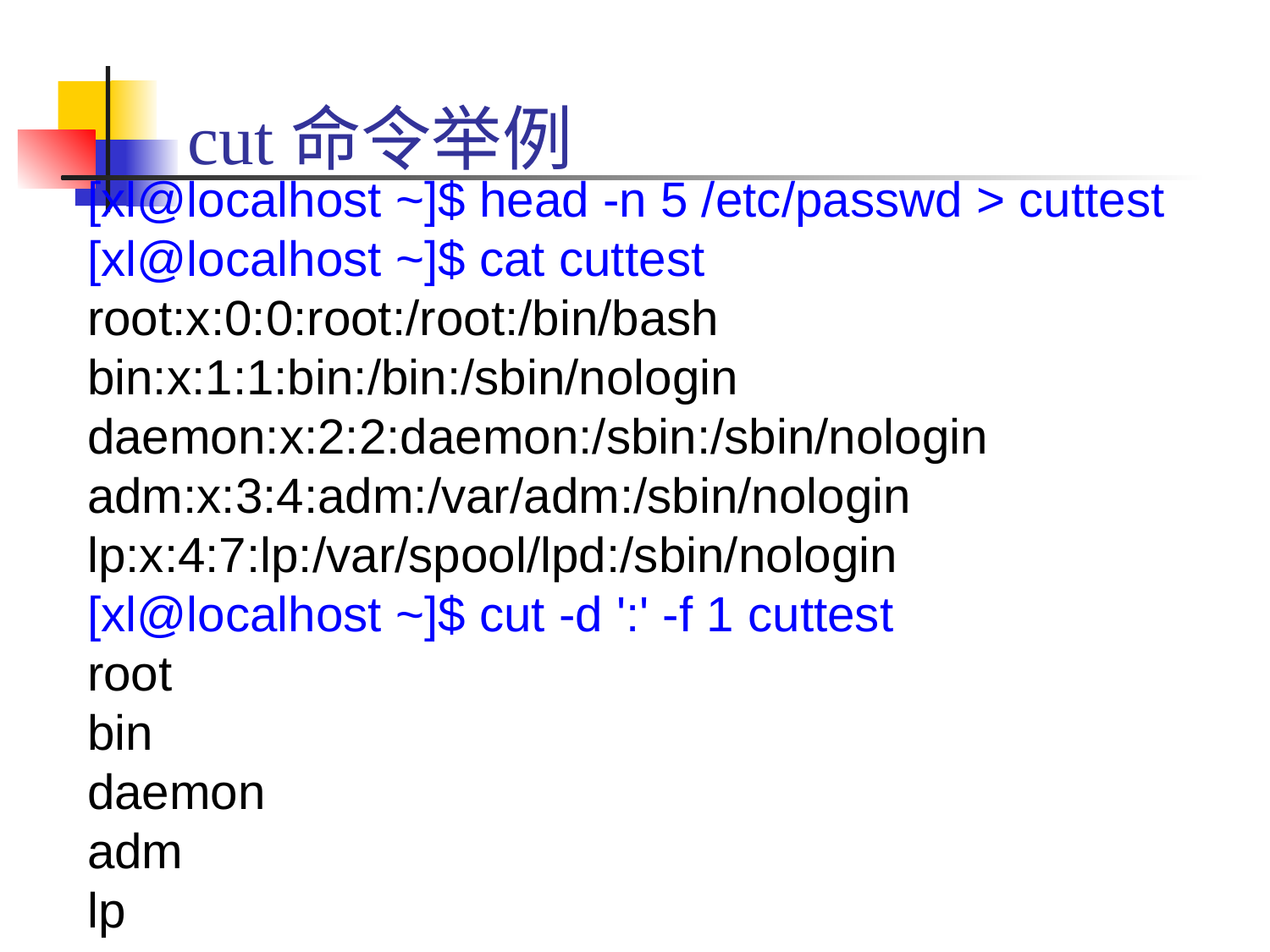

# cut命令举例
[xl@localhost ~]$ head -n 5 /etc/passwd > cuttest
[xl@localhost ~]$ cat cuttest
root:x:0:0:root:/root:/bin/bash
bin:x:1:1:bin:/bin:/sbin/nologin
daemon:x:2:2:daemon:/sbin:/sbin/nologin
adm:x:3:4:adm:/var/adm:/sbin/nologin
lp:x:4:7:lp:/var/spool/lpd:/sbin/nologin
[xl@localhost ~]$ cut -d ':' -f 1 cuttest
root
bin
daemon
adm
lp